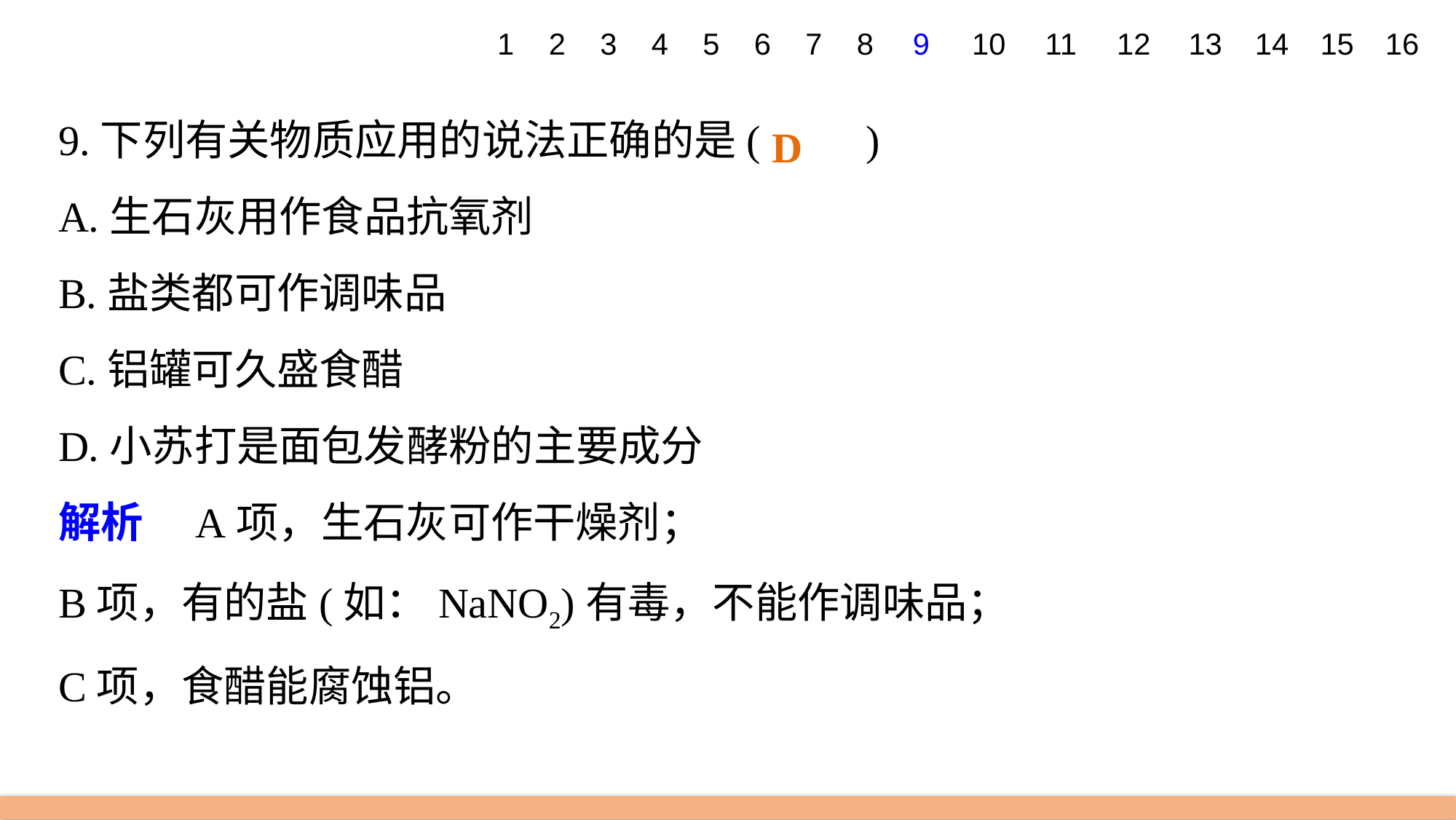

1
2
3
4
5
6
7
8
9
10
11
12
13
14
15
16
9.下列有关物质应用的说法正确的是(　　)
A.生石灰用作食品抗氧剂
B.盐类都可作调味品
C.铝罐可久盛食醋
D.小苏打是面包发酵粉的主要成分
解析　A项，生石灰可作干燥剂；
B项，有的盐(如：NaNO2)有毒，不能作调味品；
C项，食醋能腐蚀铝。
D